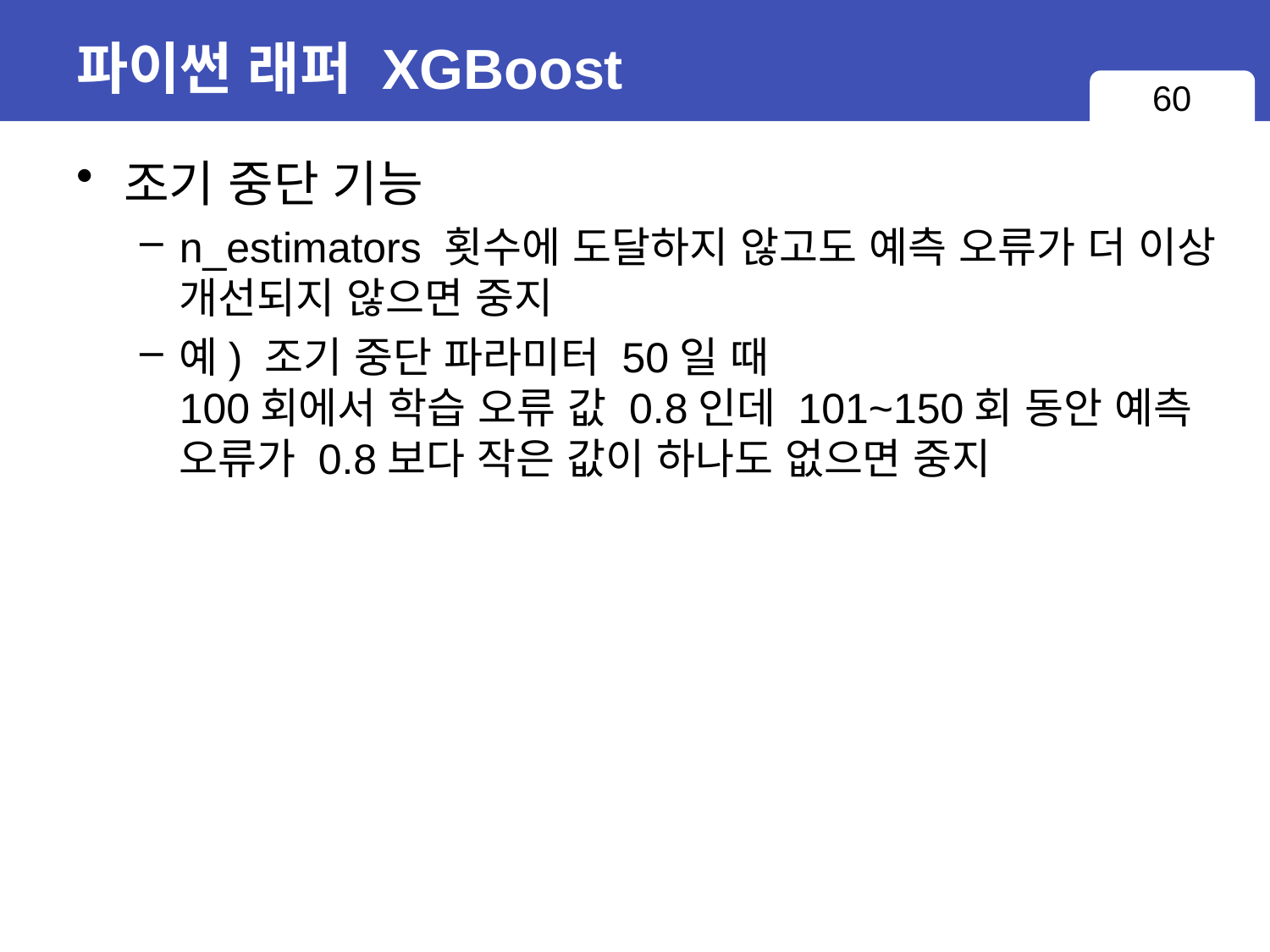

# 파이썬 래퍼 XGBoost
60
조기 중단 기능
n_estimators 횟수에 도달하지 않고도 예측 오류가 더 이상 개선되지 않으면 중지
예) 조기 중단 파라미터 50일 때
100회에서 학습 오류 값 0.8인데 101~150회 동안 예측 오류가 0.8보다 작은 값이 하나도 없으면 중지